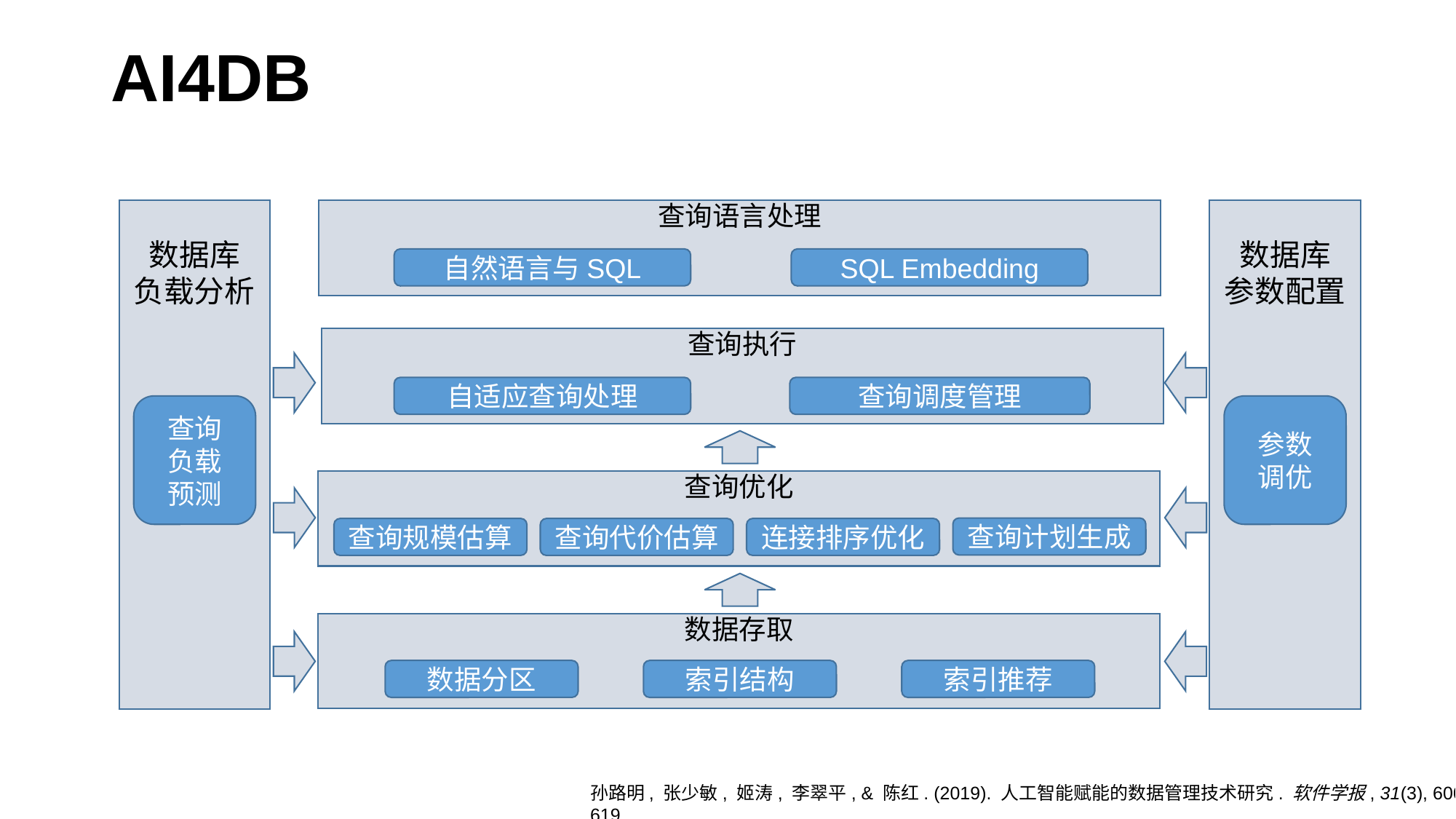

# AI4DB
数据库
负载分析

数据库
参数配置

查询执行

自适应查询处理
查询调度管理

参数
调优

查询优化

查询计划生成
查询规模估算
查询代价估算
连接排序优化

数据存取

数据分区
索引结构
索引推荐

查询语言处理

自然语言与SQL
SQL Embedding
查询
负载
预测
孙路明, 张少敏, 姬涛, 李翠平, & 陈红. (2019). 人工智能赋能的数据管理技术研究. 软件学报, 31(3), 600-619.